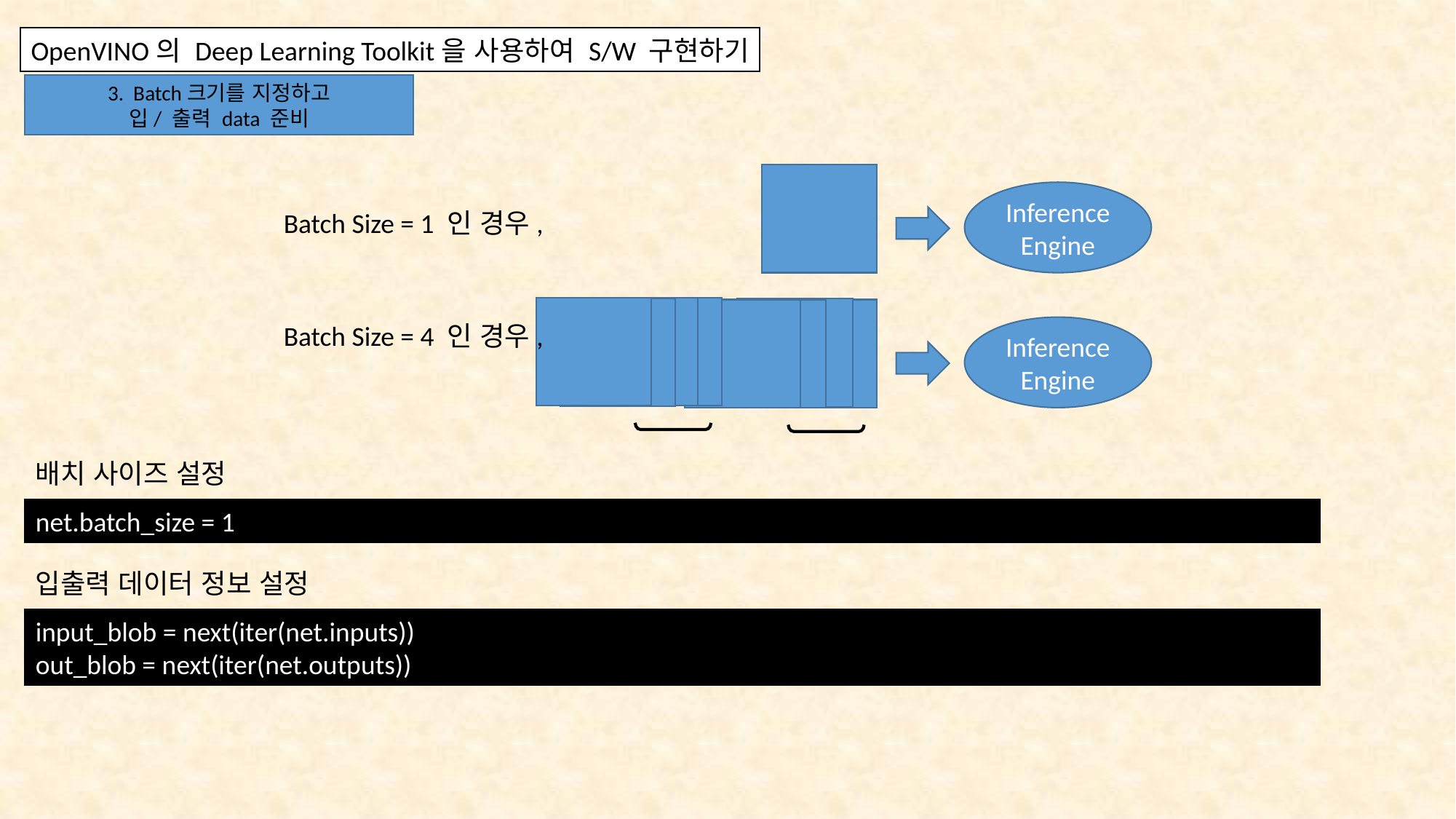

OpenVINO의 Deep Learning Toolkit을 사용하여 S/W 구현하기
3.  Batch크기를 지정하고
입/ 출력 data 준비

Inference Engine
Batch Size = 1 인 경우,

Batch Size = 4 인 경우,
Inference Engine

배치 사이즈 설정
net.batch_size = 1
입출력 데이터 정보 설정
input_blob = next(iter(net.inputs))
out_blob = next(iter(net.outputs))